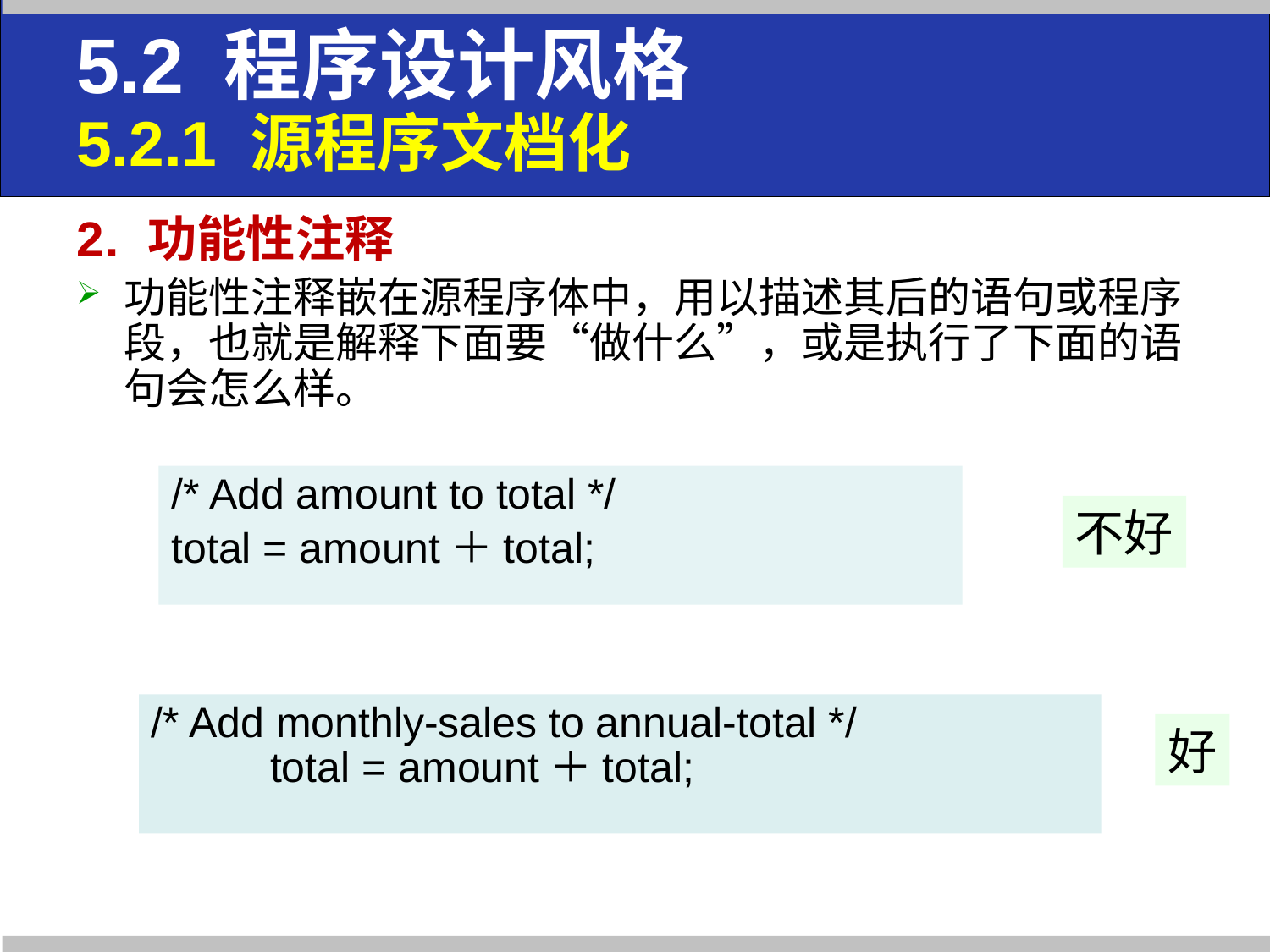

# 5.2 程序设计风格 5.2.1 源程序文档化
功能性注释
功能性注释嵌在源程序体中，用以描述其后的语句或程序段，也就是解释下面要“做什么”，或是执行了下面的语句会怎么样。
/* Add amount to total */
total = amount＋total;

不好
/* Add monthly-sales to annual-total */
      total = amount＋total;
好
655